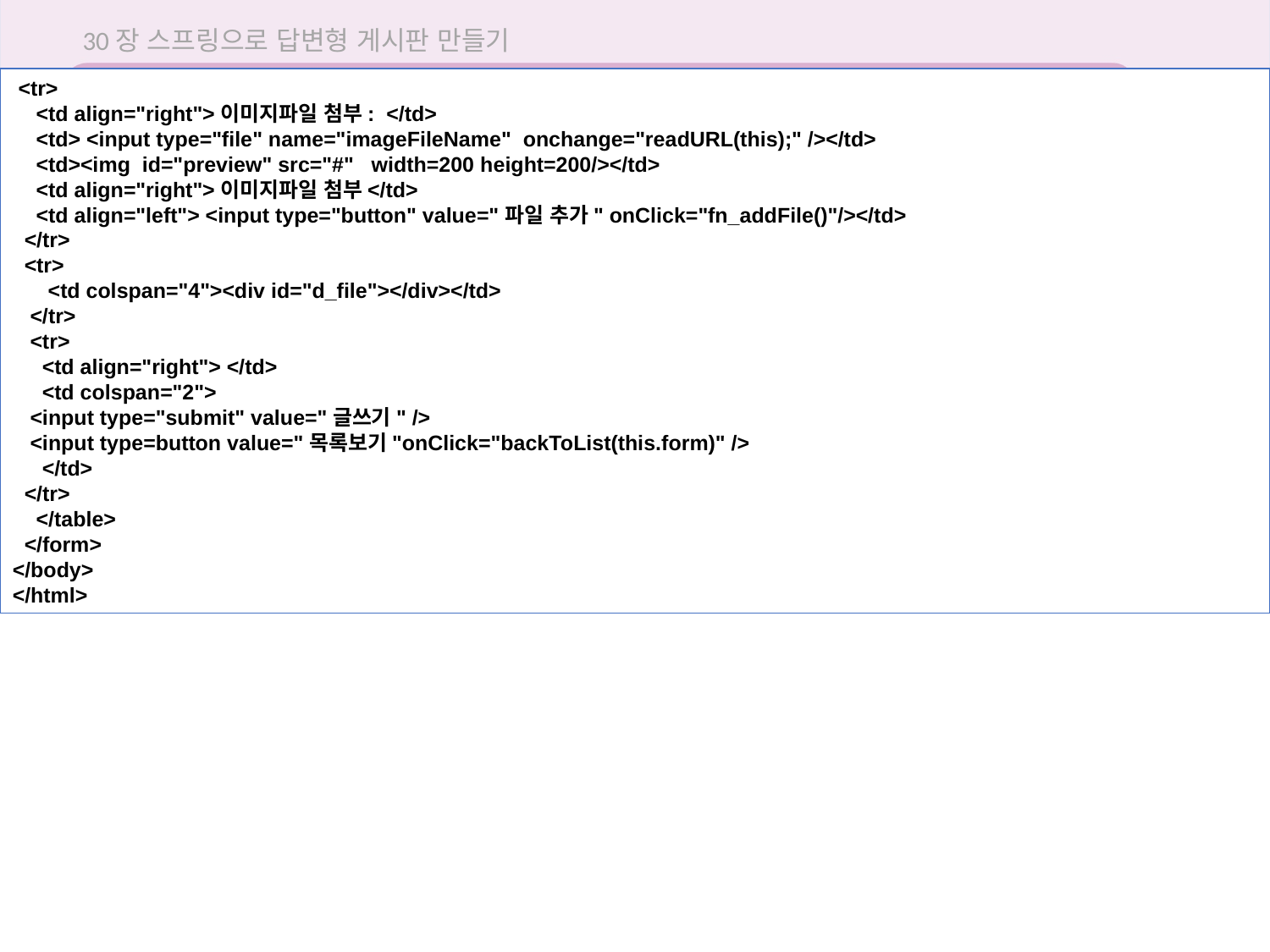

30장 스프링으로 답변형 게시판 만들기
 <tr>
    <td align="right">이미지파일 첨부:  </td>
    <td> <input type="file" name="imageFileName"  onchange="readURL(this);" /></td>
    <td><img  id="preview" src="#"   width=200 height=200/></td>
    <td align="right">이미지파일 첨부</td>
    <td align="left"> <input type="button" value="파일 추가" onClick="fn_addFile()"/></td>
  </tr>
  <tr>
      <td colspan="4"><div id="d_file"></div></td>
   </tr>
   <tr>
     <td align="right"> </td>
     <td colspan="2">
   <input type="submit" value="글쓰기" />
   <input type=button value="목록보기"onClick="backToList(this.form)" />
     </td>
  </tr>
    </table>
  </form>
</body>
</html>